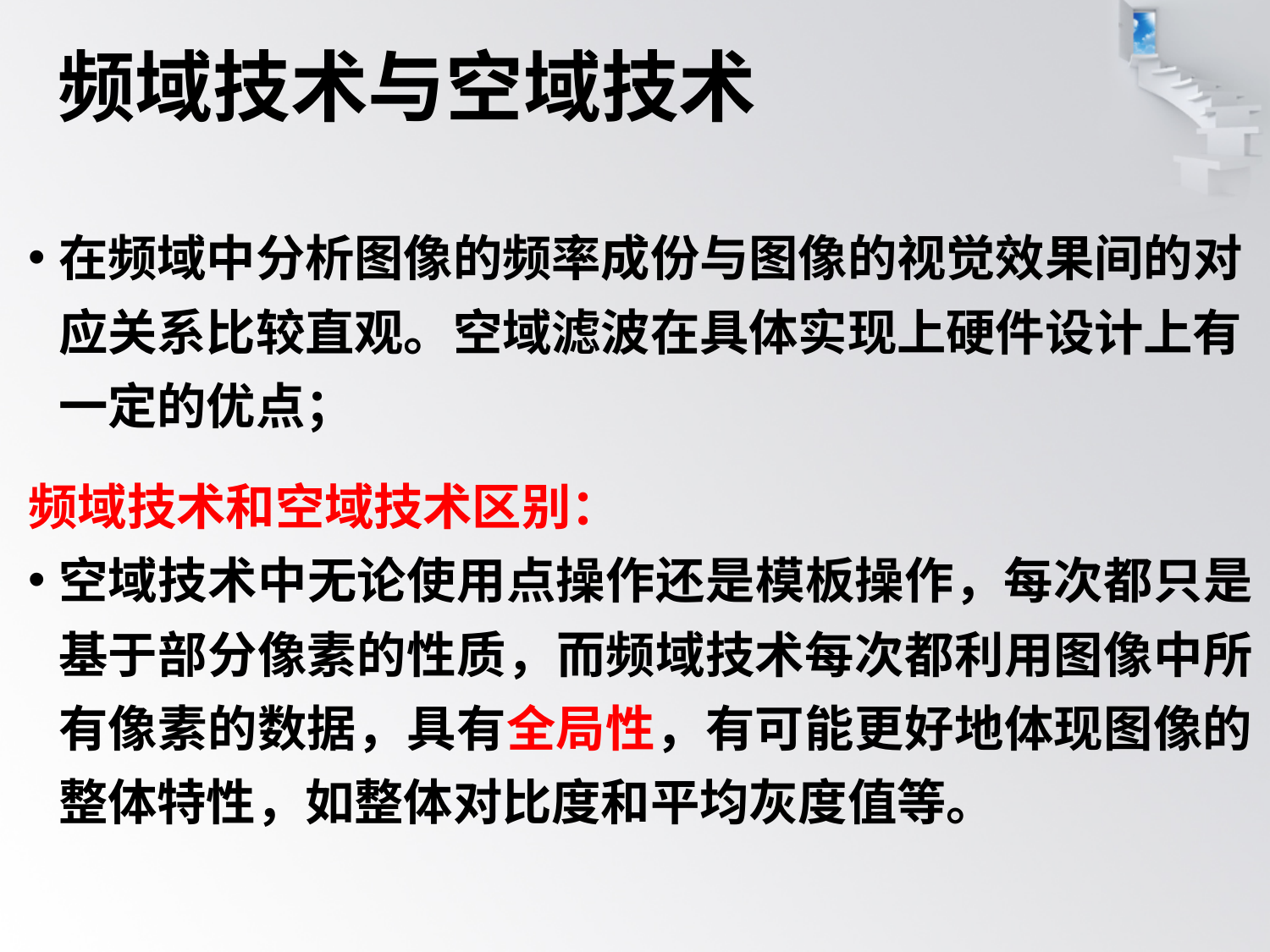

# 频域技术与空域技术
在频域中分析图像的频率成份与图像的视觉效果间的对应关系比较直观。空域滤波在具体实现上硬件设计上有一定的优点；

频域技术和空域技术区别：
空域技术中无论使用点操作还是模板操作，每次都只是基于部分像素的性质，而频域技术每次都利用图像中所有像素的数据，具有全局性，有可能更好地体现图像的整体特性，如整体对比度和平均灰度值等。